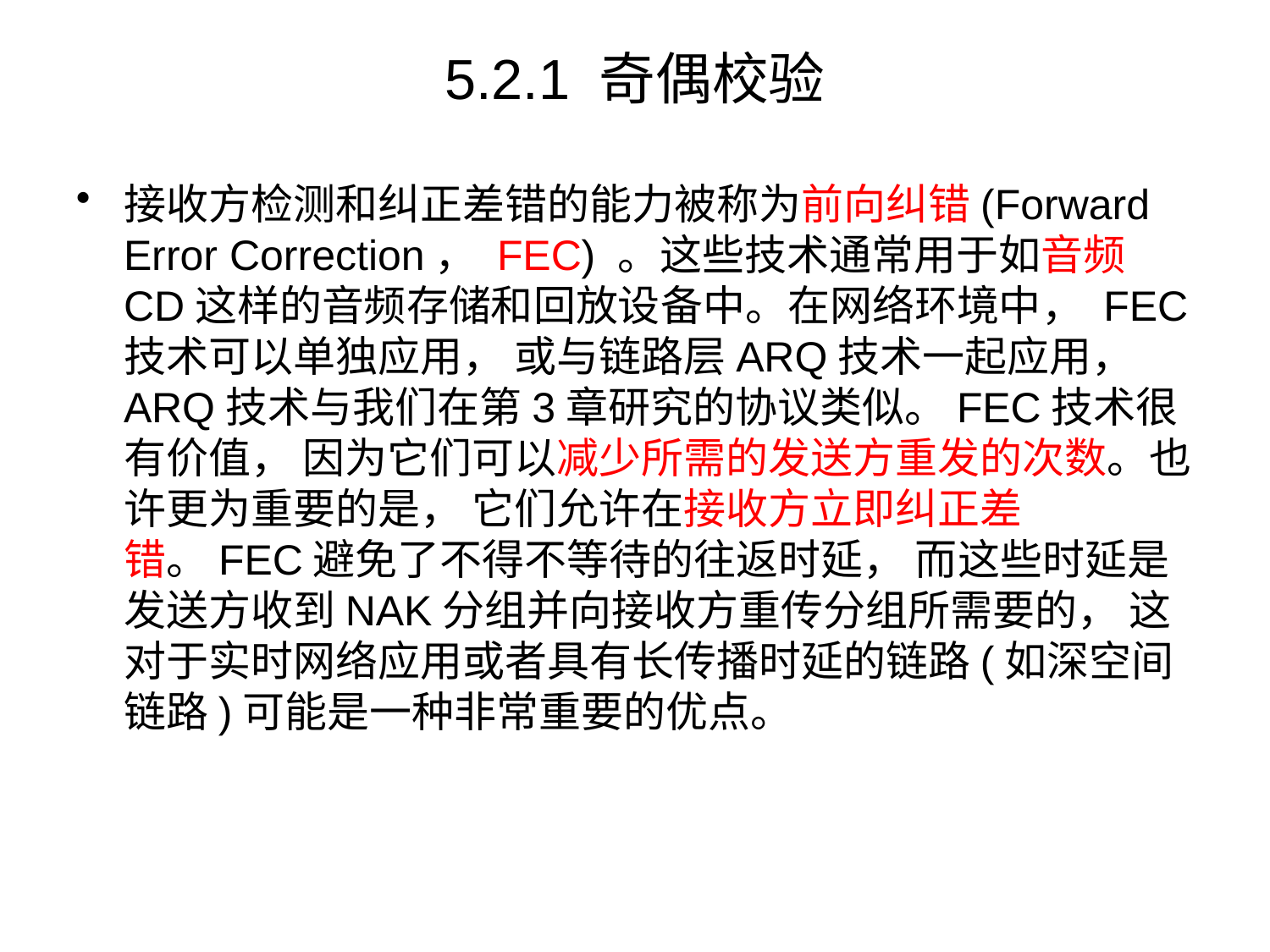

# 5.2.1 奇偶校验
接收方检测和纠正差错的能力被称为前向纠错(Forward Error Correction， FEC) 。这些技术通常用于如音频CD这样的音频存储和回放设备中。在网络环境中， FEC技术可以单独应用， 或与链路层ARQ技术一起应用， ARQ技术与我们在第3章研究的协议类似。FEC技术很有价值， 因为它们可以减少所需的发送方重发的次数。也许更为重要的是， 它们允许在接收方立即纠正差错。FEC避免了不得不等待的往返时延， 而这些时延是发送方收到NAK分组并向接收方重传分组所需要的， 这对于实时网络应用或者具有长传播时延的链路(如深空间链路)可能是一种非常重要的优点。